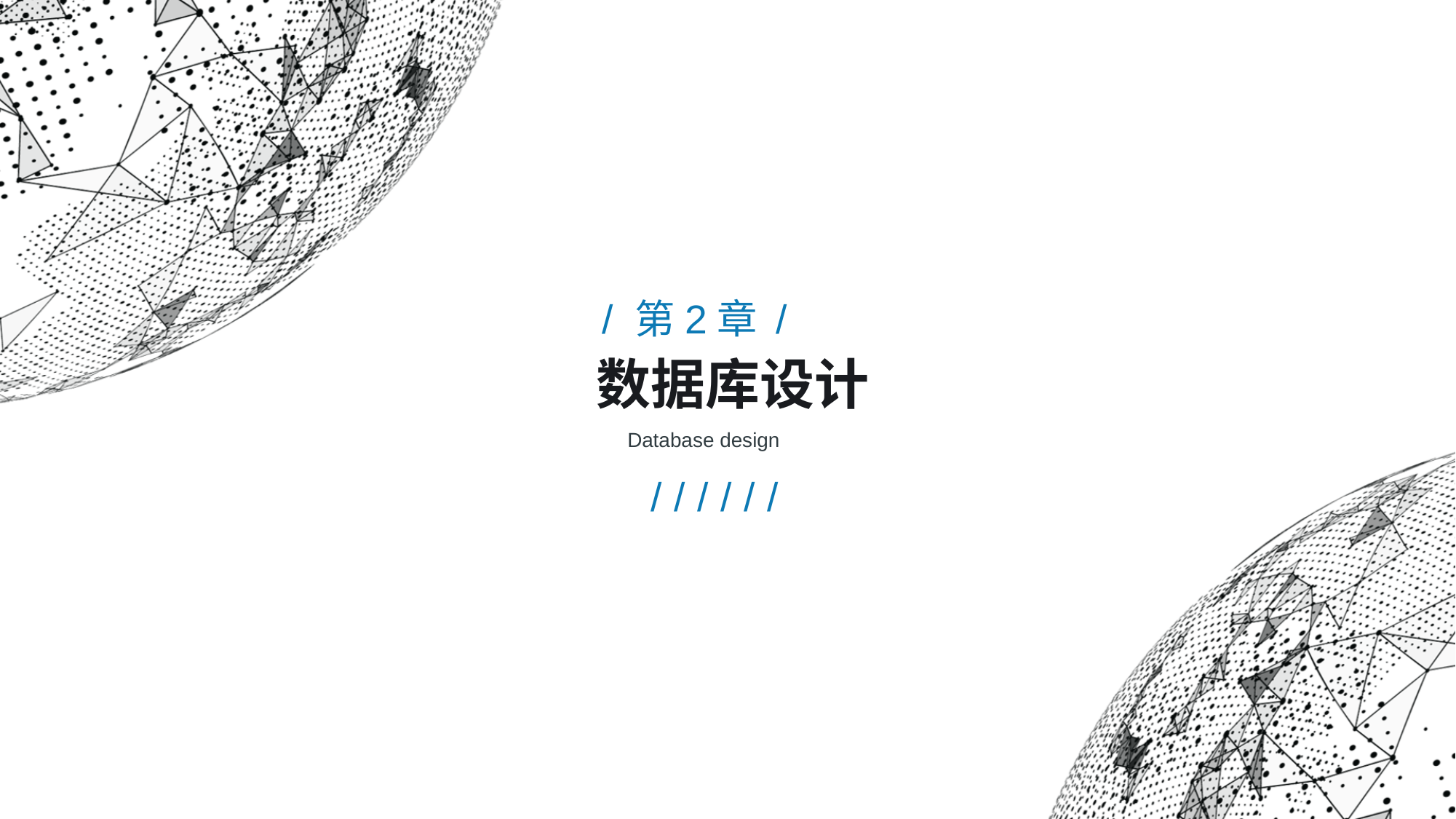

/ 第2章 /
数据库设计
Database design
//////